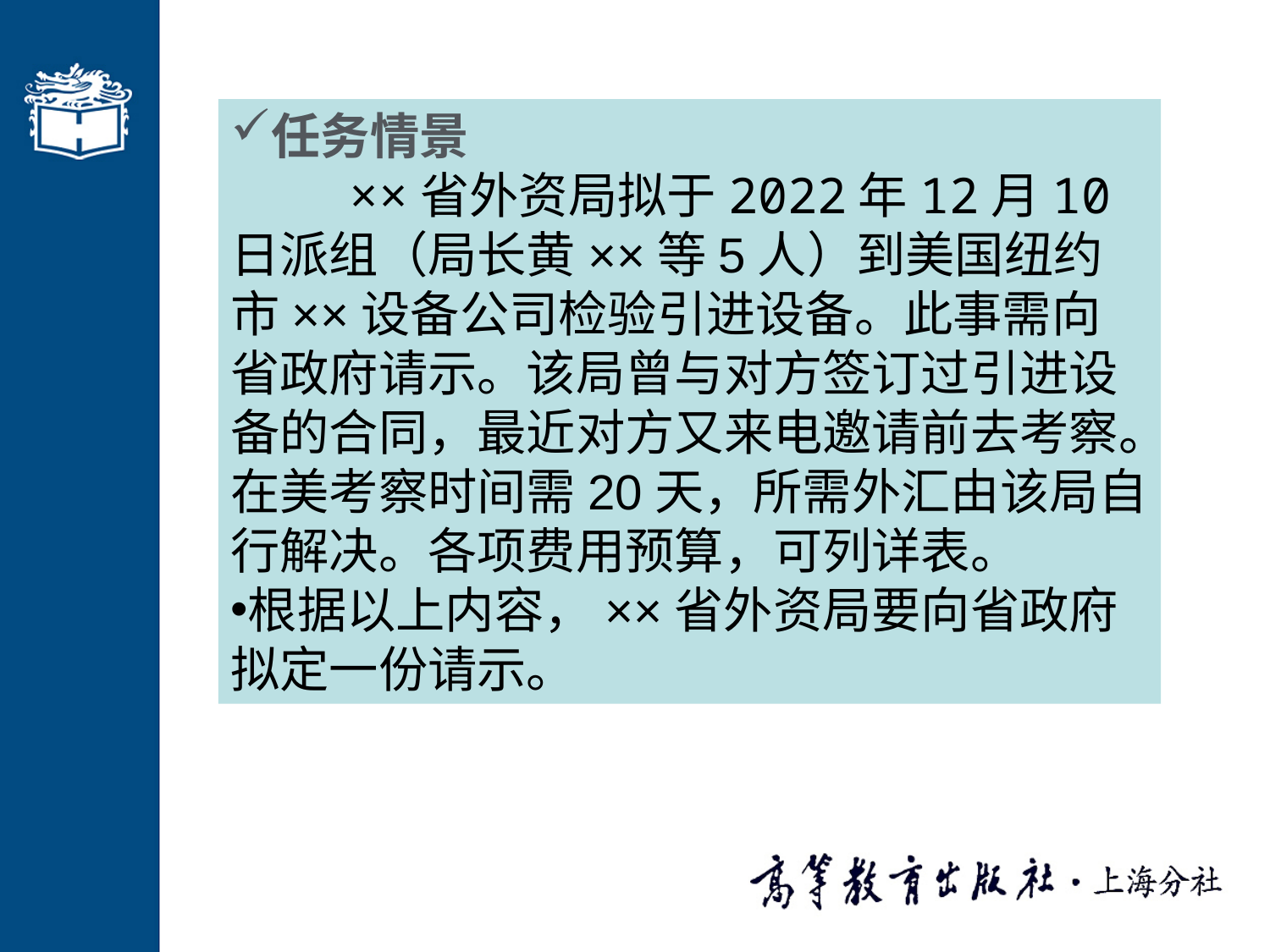

任务情景
    ××省外资局拟于2022年12月10日派组（局长黄××等5人）到美国纽约市××设备公司检验引进设备。此事需向省政府请示。该局曾与对方签订过引进设备的合同，最近对方又来电邀请前去考察。在美考察时间需20天，所需外汇由该局自行解决。各项费用预算，可列详表。
根据以上内容，××省外资局要向省政府拟定一份请示。